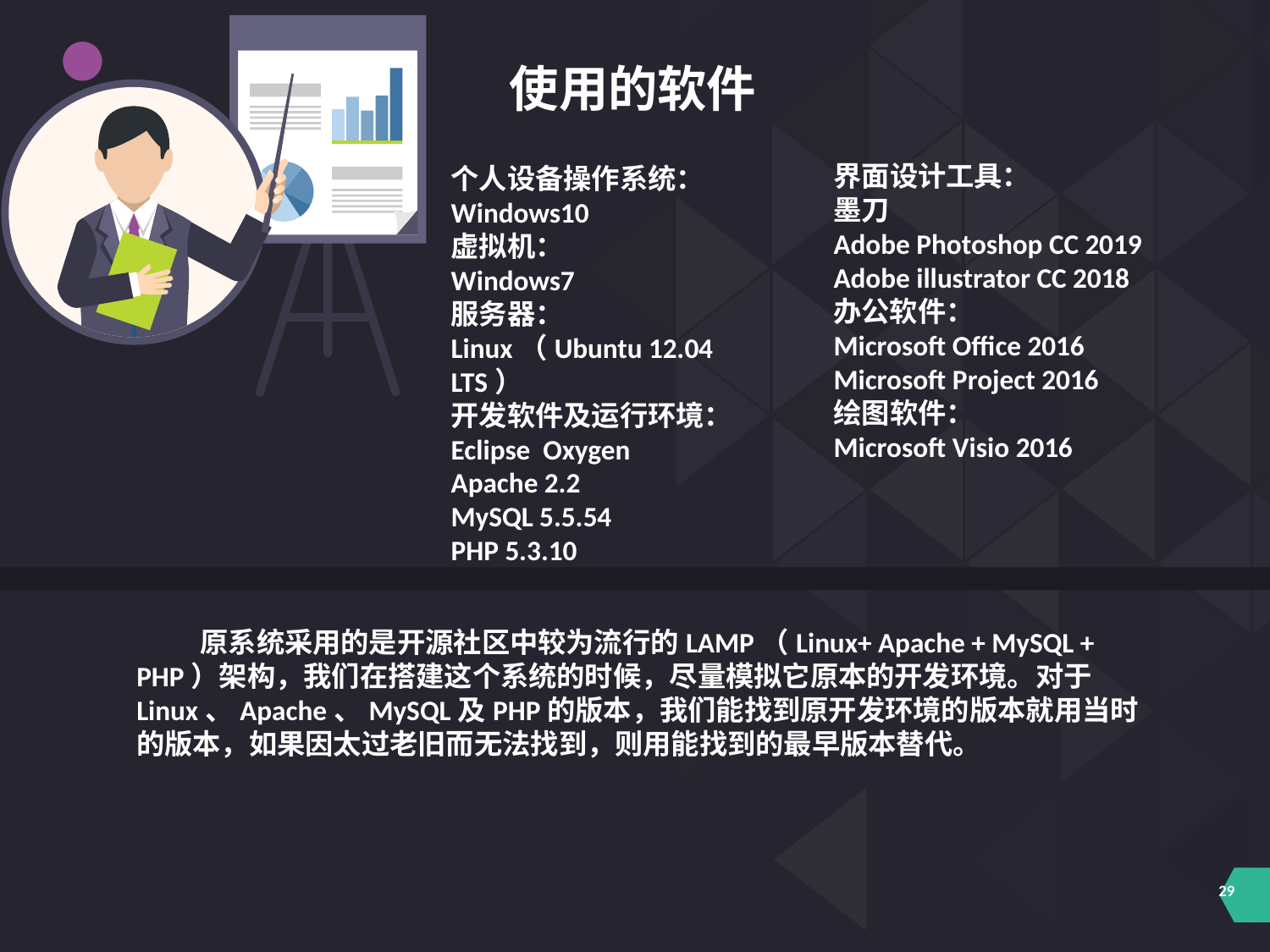

使用的软件

界面设计工具：
墨刀
Adobe Photoshop CC 2019
Adobe illustrator CC 2018
办公软件：
Microsoft Office 2016
Microsoft Project 2016
绘图软件：
Microsoft Visio 2016

个人设备操作系统：
Windows10
虚拟机：
Windows7
服务器：
Linux（Ubuntu 12.04 LTS）
开发软件及运行环境：
Eclipse  Oxygen
Apache 2.2
MySQL 5.5.54
PHP 5.3.10

         原系统采用的是开源社区中较为流行的LAMP（Linux+ Apache + MySQL + PHP）架构，我们在搭建这个系统的时候，尽量模拟它原本的开发环境。对于Linux、Apache、MySQL及PHP的版本，我们能找到原开发环境的版本就用当时的版本，如果因太过老旧而无法找到，则用能找到的最早版本替代。